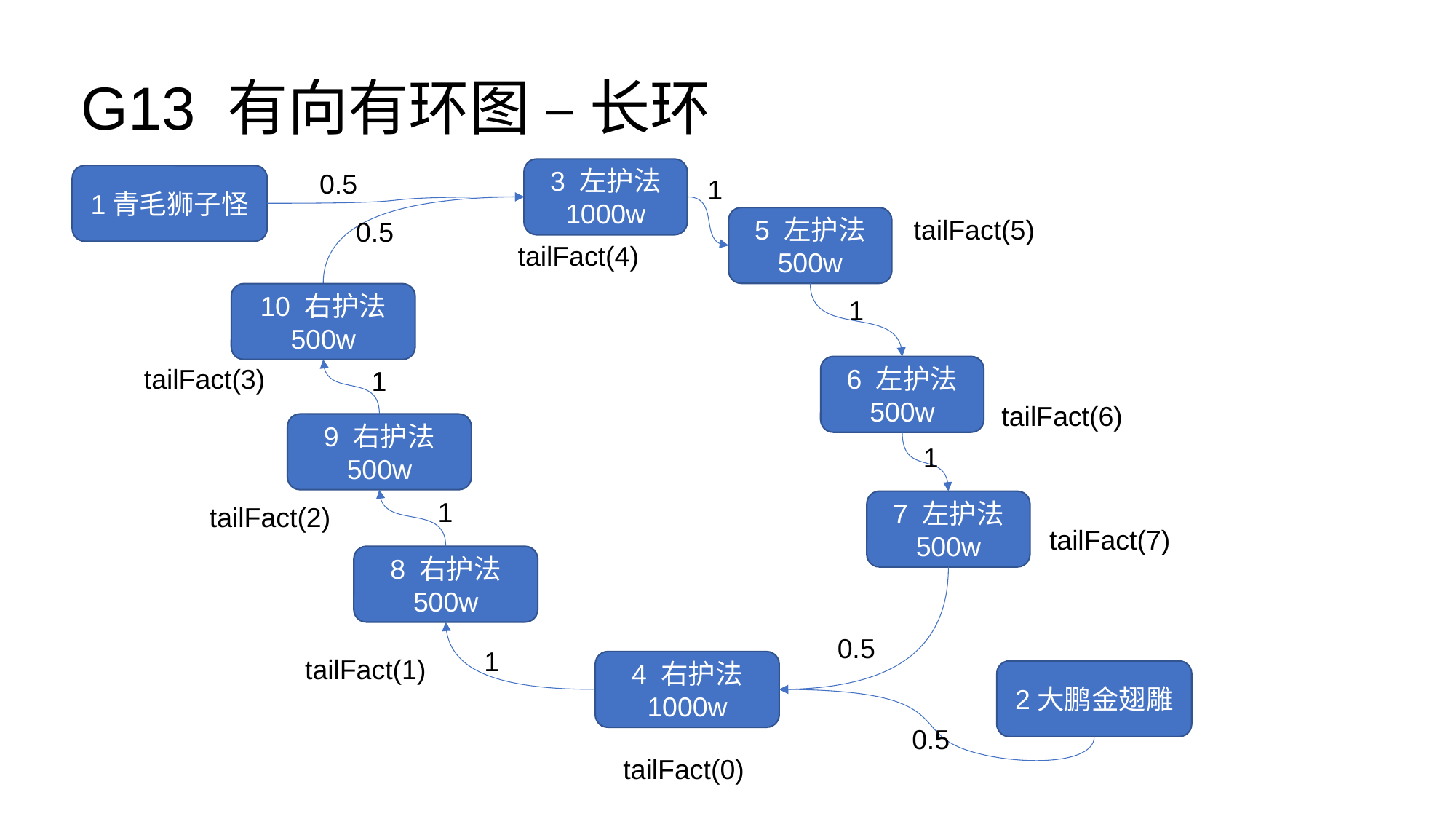

G13 有向有环图 – 长环
3 左护法
1000w
0.5
1青毛狮子怪
1
tailFact(5)
5 左护法
500w
0.5
tailFact(4)
10 右护法
500w
1
6 左护法
500w
tailFact(3)
1
tailFact(6)
9 右护法
500w
1
1
7 左护法
500w
tailFact(2)
tailFact(7)
8 右护法
500w
0.5
1
tailFact(1)
4 右护法
1000w
2大鹏金翅雕
0.5
tailFact(0)